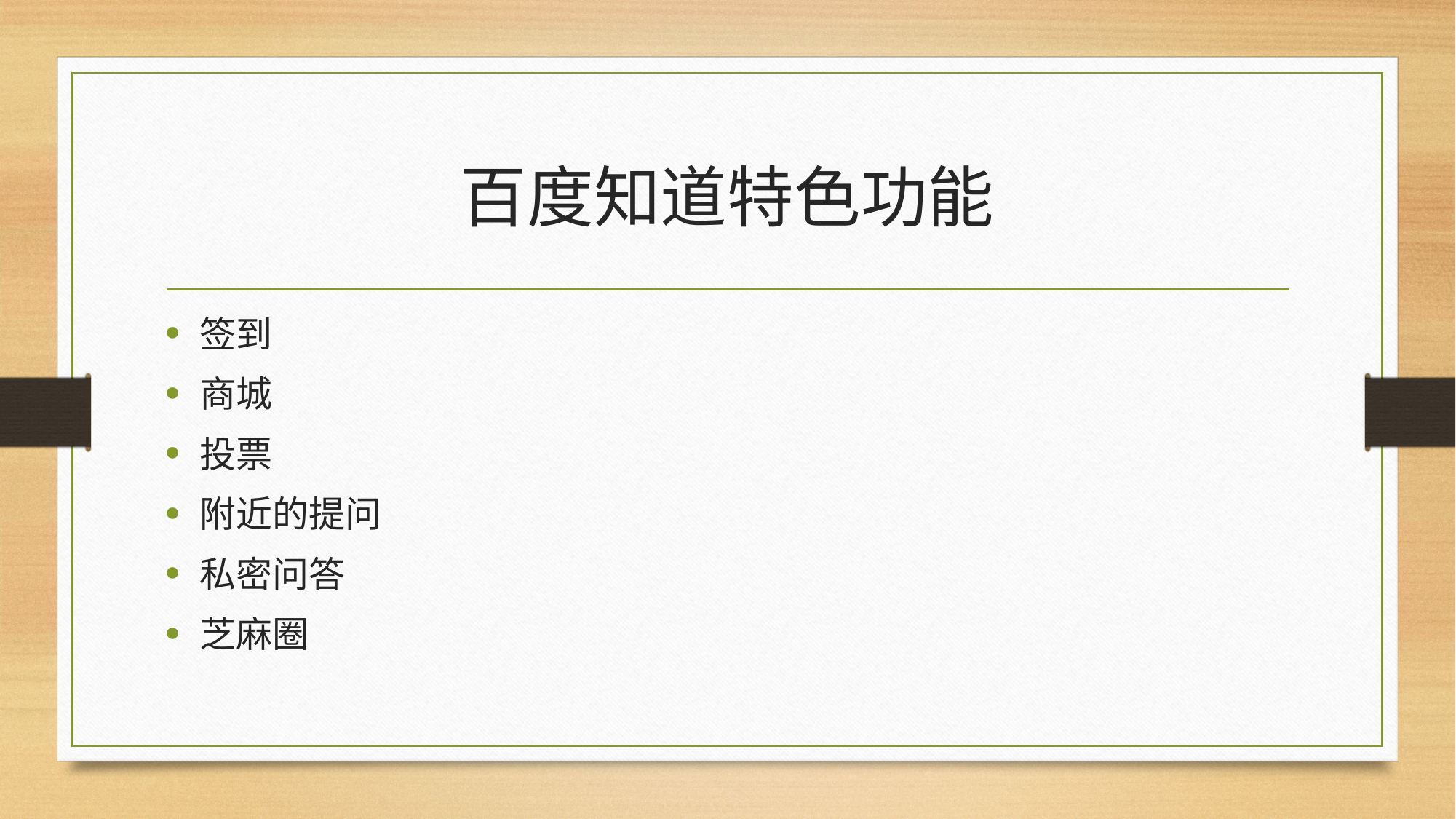

# 百度知道特色功能
签到
商城
投票
附近的提问
私密问答
芝麻圈